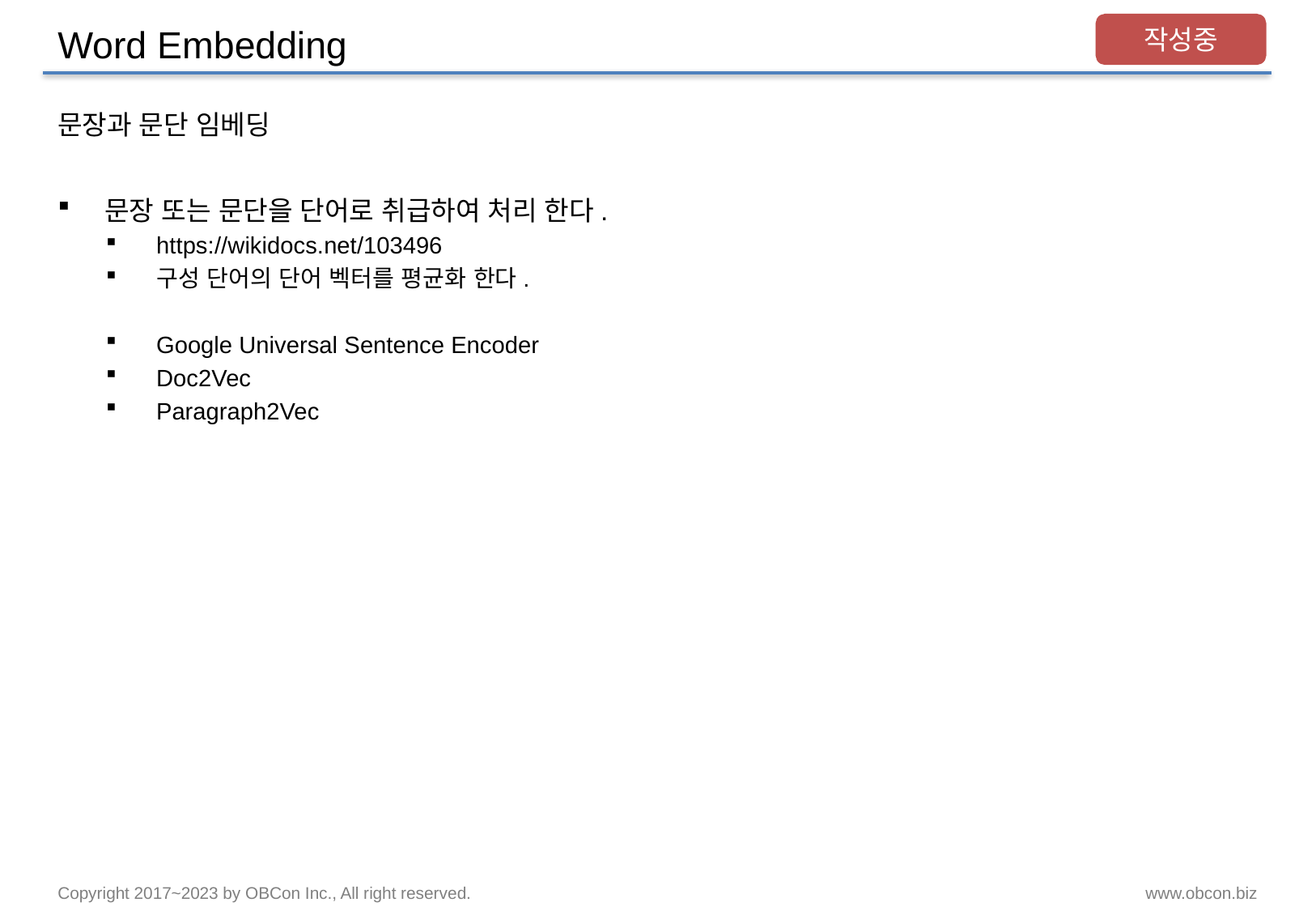

# Word Embedding
작성중
문장과 문단 임베딩
문장 또는 문단을 단어로 취급하여 처리 한다.
https://wikidocs.net/103496
구성 단어의 단어 벡터를 평균화 한다.

Google Universal Sentence Encoder
Doc2Vec
Paragraph2Vec